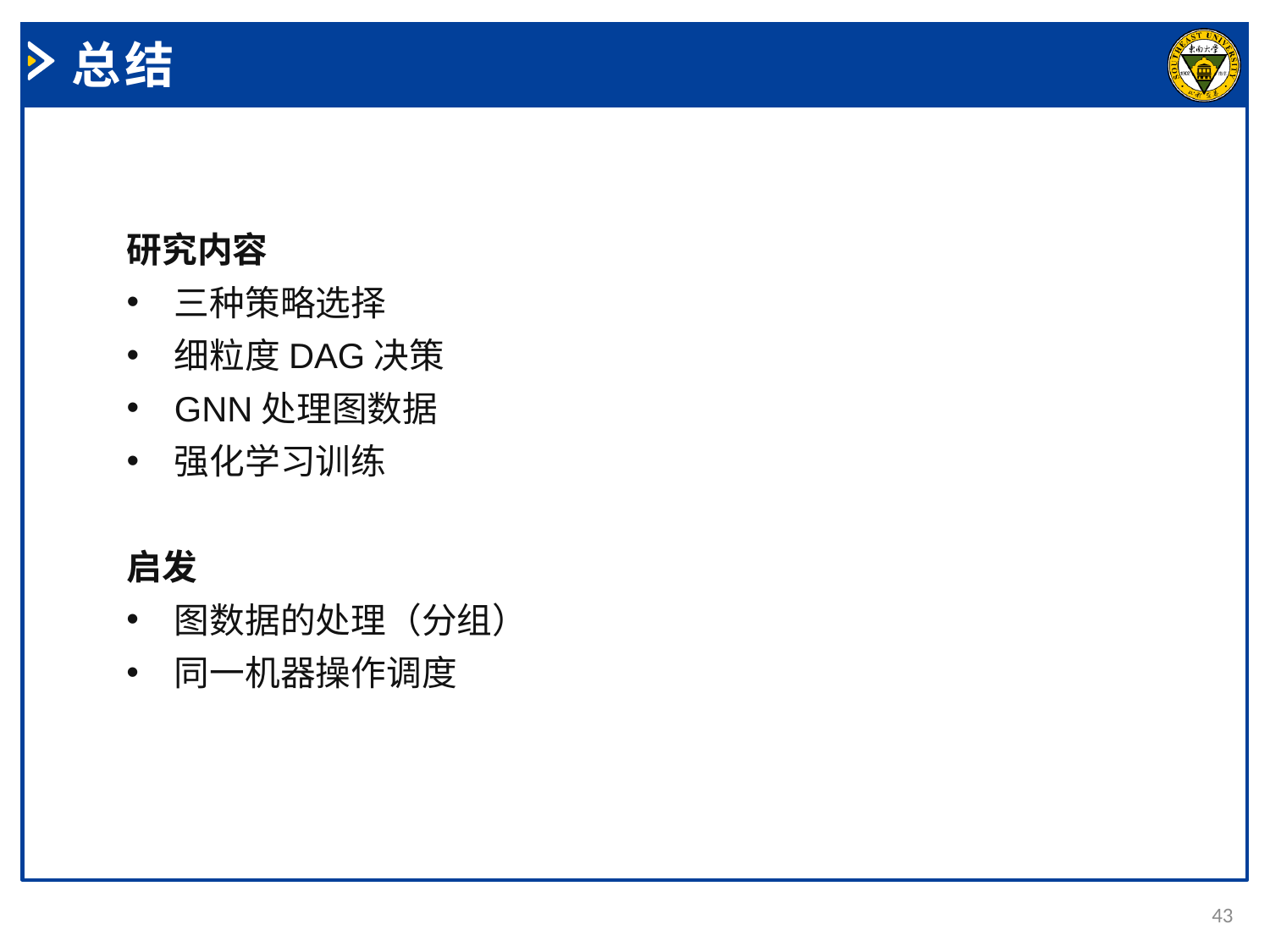

总结
研究内容
三种策略选择
细粒度DAG决策
GNN处理图数据
强化学习训练
启发
图数据的处理（分组）
同一机器操作调度
43